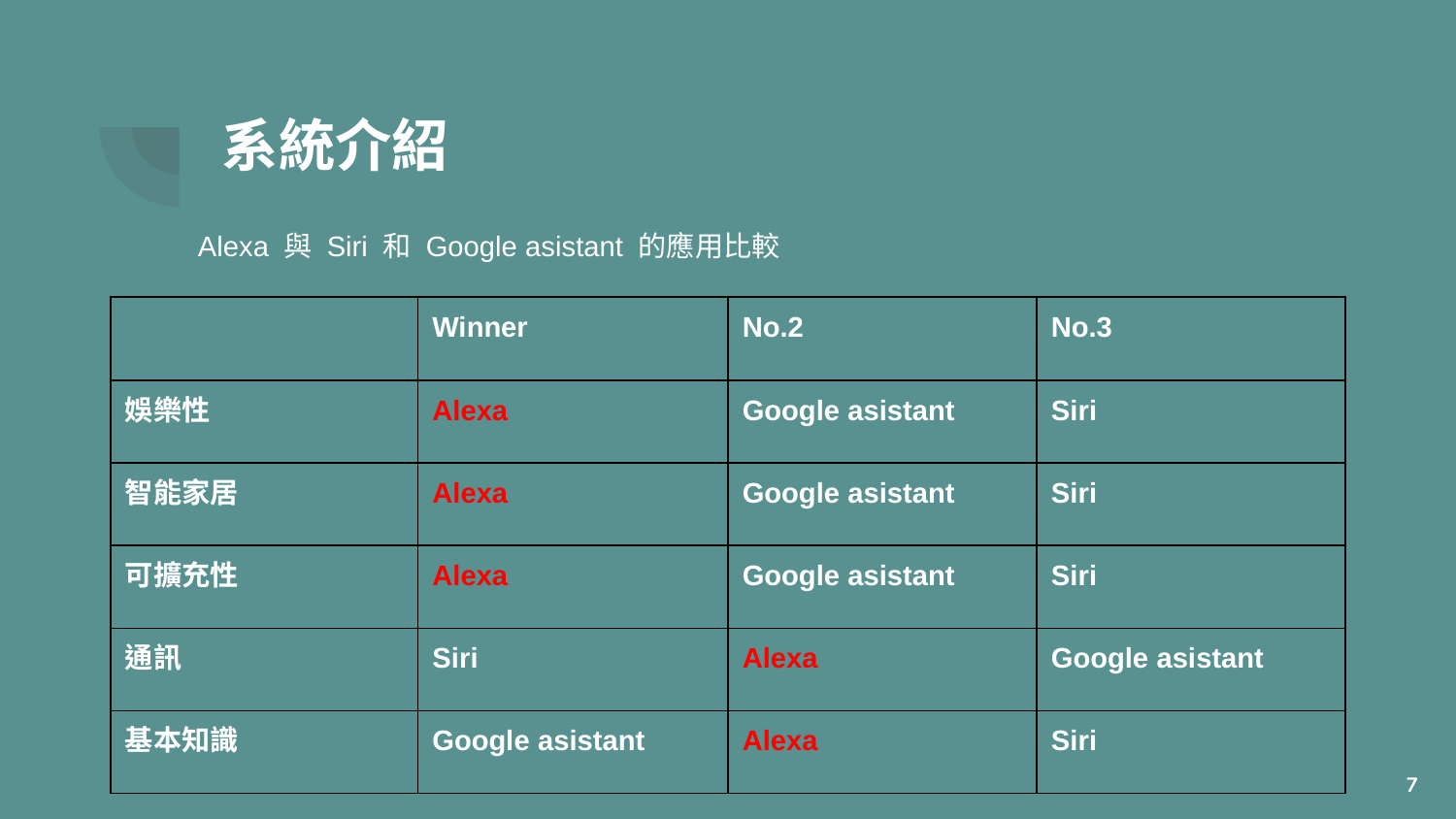

# 系統介紹
Alexa 與 Siri 和 Google asistant 的應用比較
|  | Winner | No.2 | No.3 |
| --- | --- | --- | --- |
| 娛樂性 | Alexa | Google asistant | Siri |
| 智能家居 | Alexa | Google asistant | Siri |
| 可擴充性 | Alexa | Google asistant | Siri |
| 通訊 | Siri | Alexa | Google asistant |
| 基本知識 | Google asistant | Alexa | Siri |
7